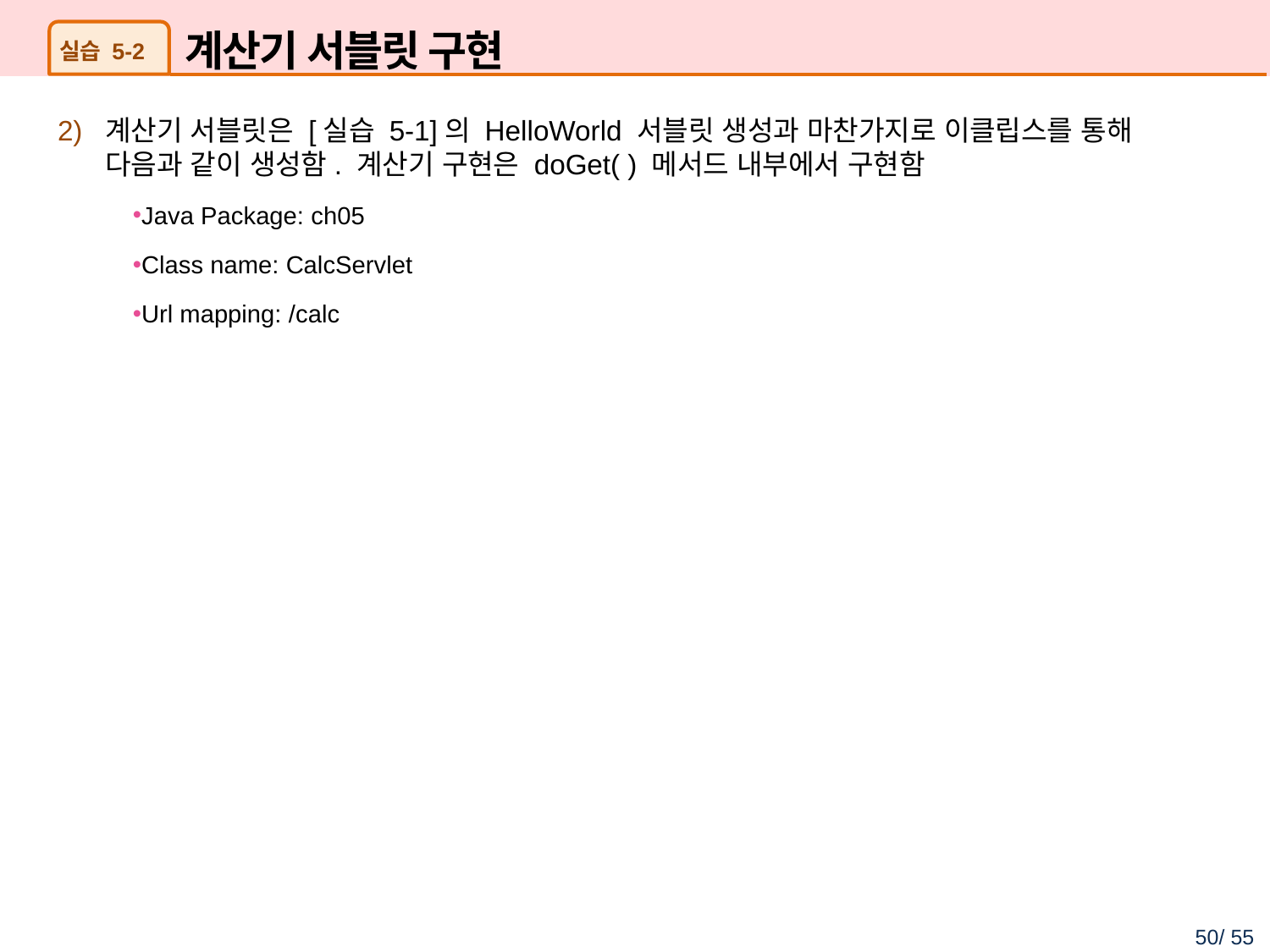

# 계산기 서블릿 구현
실습 5-2
계산기 서블릿은 [실습 5-1]의 HelloWorld 서블릿 생성과 마찬가지로 이클립스를 통해 다음과 같이 생성함. 계산기 구현은 doGet( ) 메서드 내부에서 구현함
Java Package: ch05
Class name: CalcServlet
Url mapping: /calc